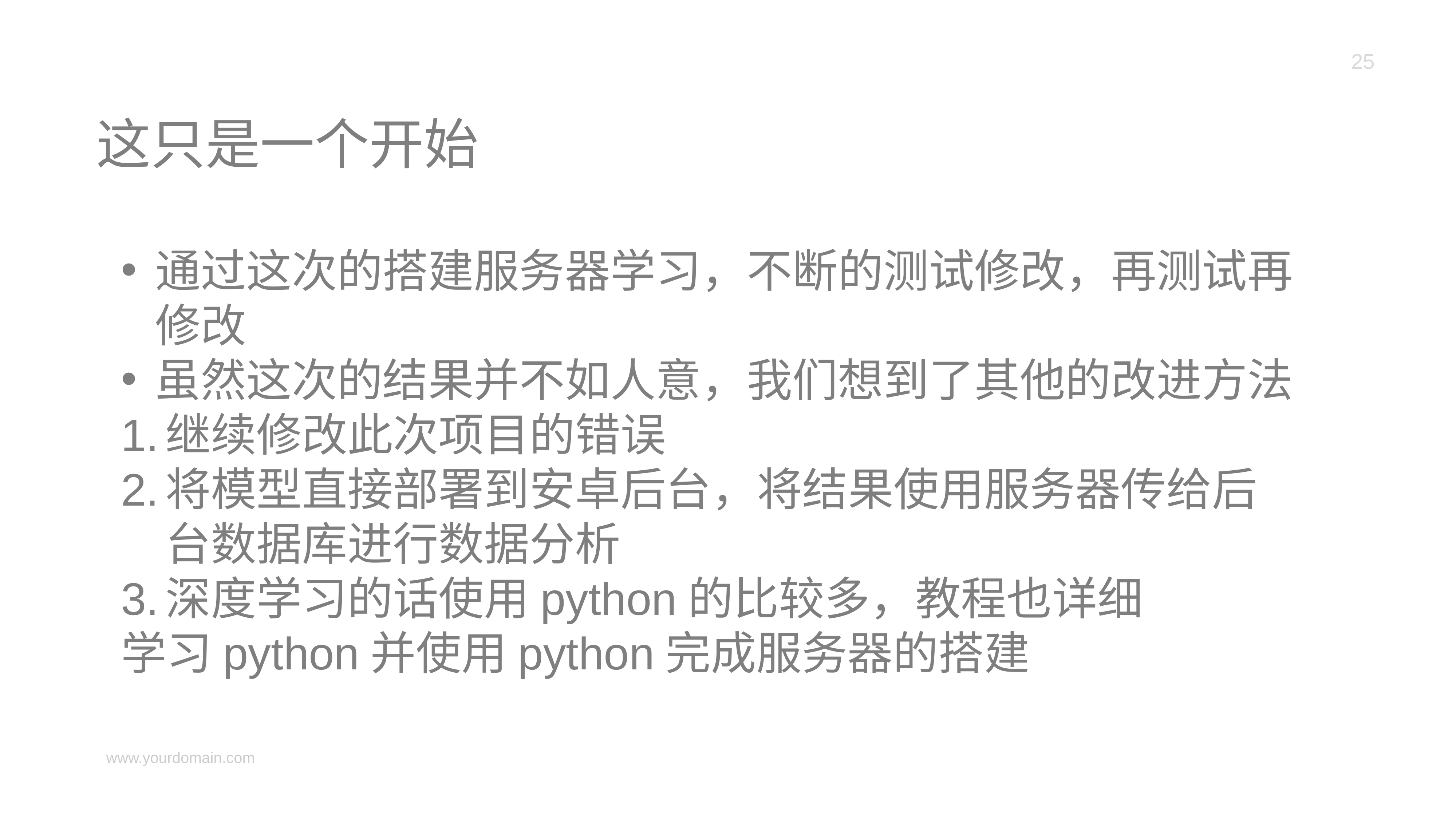

这只是一个开始
通过这次的搭建服务器学习，不断的测试修改，再测试再修改
虽然这次的结果并不如人意，我们想到了其他的改进方法
继续修改此次项目的错误
将模型直接部署到安卓后台，将结果使用服务器传给后台数据库进行数据分析
深度学习的话使用python的比较多，教程也详细
学习python并使用python完成服务器的搭建